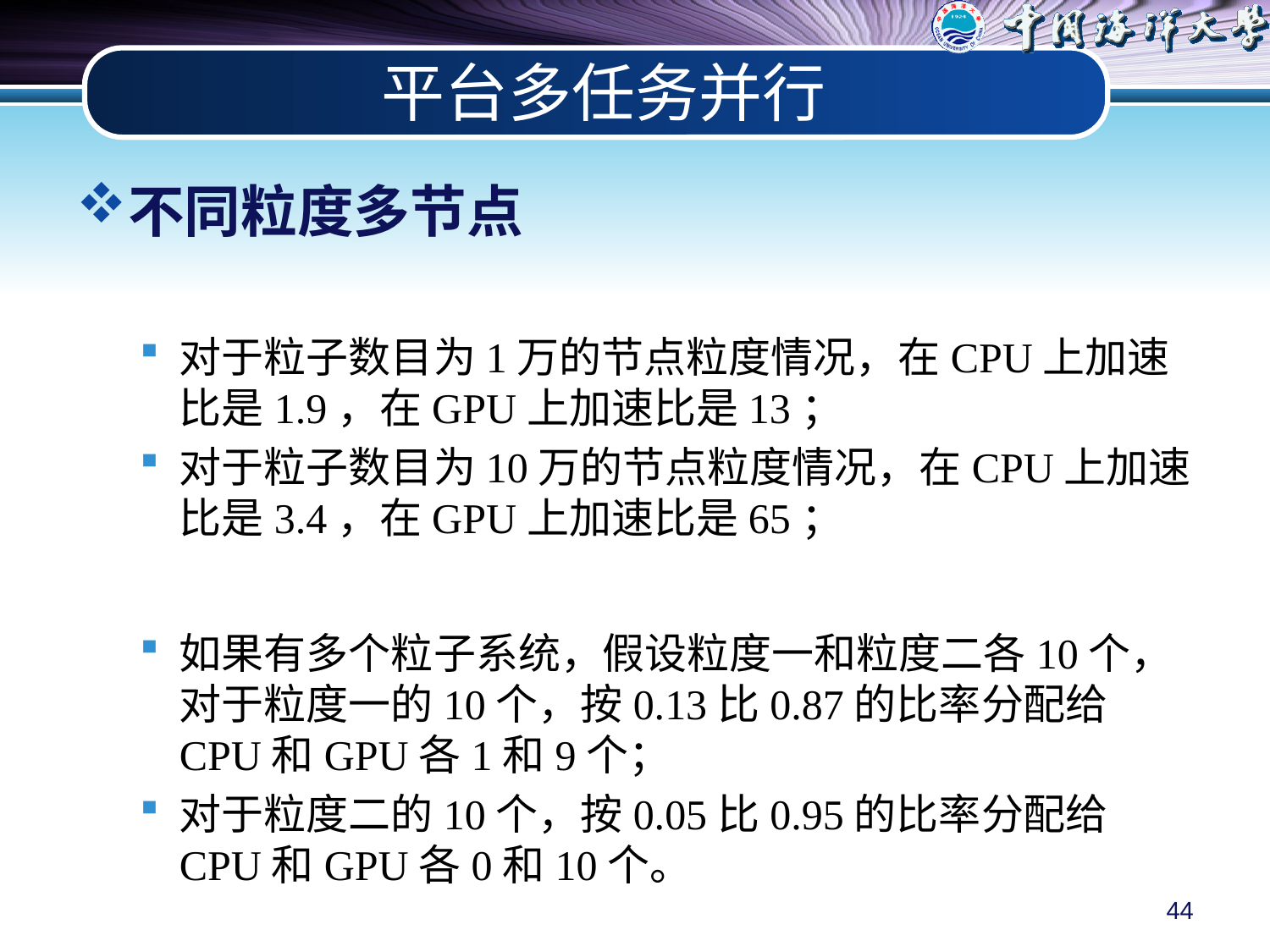

# 平台多任务并行
不同粒度多节点

对于粒子数目为1万的节点粒度情况，在CPU上加速比是1.9，在GPU上加速比是13；
对于粒子数目为10万的节点粒度情况，在CPU上加速比是3.4，在GPU上加速比是65；

如果有多个粒子系统，假设粒度一和粒度二各10个，对于粒度一的10个，按0.13比0.87的比率分配给CPU和GPU各1和9个；
对于粒度二的10个，按0.05比0.95的比率分配给CPU和GPU各0和10个。

44